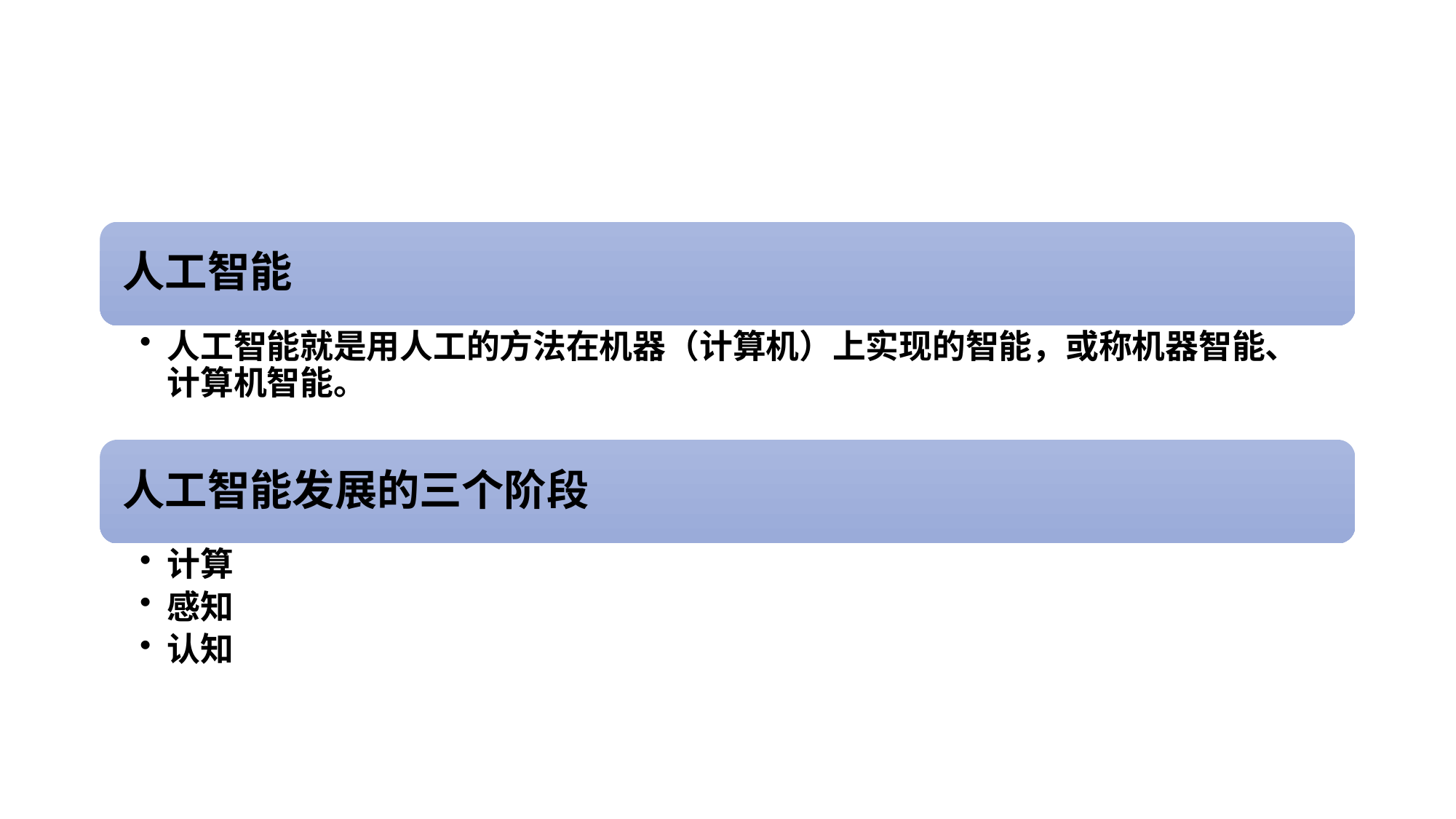

#
人工智能
人工智能就是用人工的方法在机器（计算机）上实现的智能，或称机器智能、计算机智能。
人工智能发展的三个阶段
计算
感知
认知